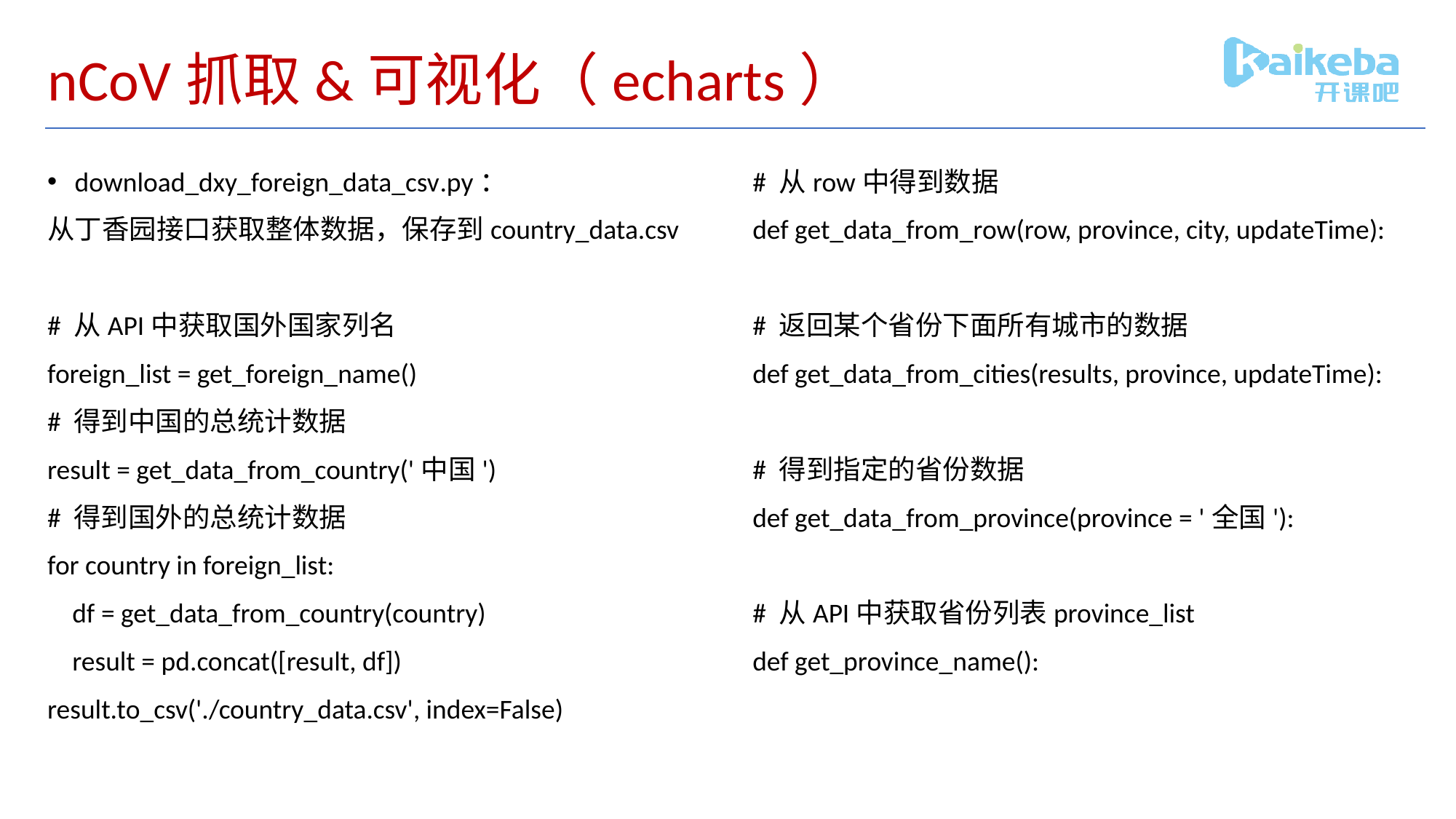

# nCoV抓取&可视化（echarts）
download_dxy_foreign_data_csv.py：
从丁香园接口获取整体数据，保存到country_data.csv

# 从API中获取国外国家列名
foreign_list = get_foreign_name()
# 得到中国的总统计数据
result = get_data_from_country('中国')
# 得到国外的总统计数据
for country in foreign_list:
    df = get_data_from_country(country)
    result = pd.concat([result, df])
result.to_csv('./country_data.csv', index=False)

# 从row中得到数据
def get_data_from_row(row, province, city, updateTime):

# 返回某个省份下面所有城市的数据
def get_data_from_cities(results, province, updateTime):

# 得到指定的省份数据
def get_data_from_province(province = '全国'):

# 从API中获取省份列表province_list
def get_province_name():